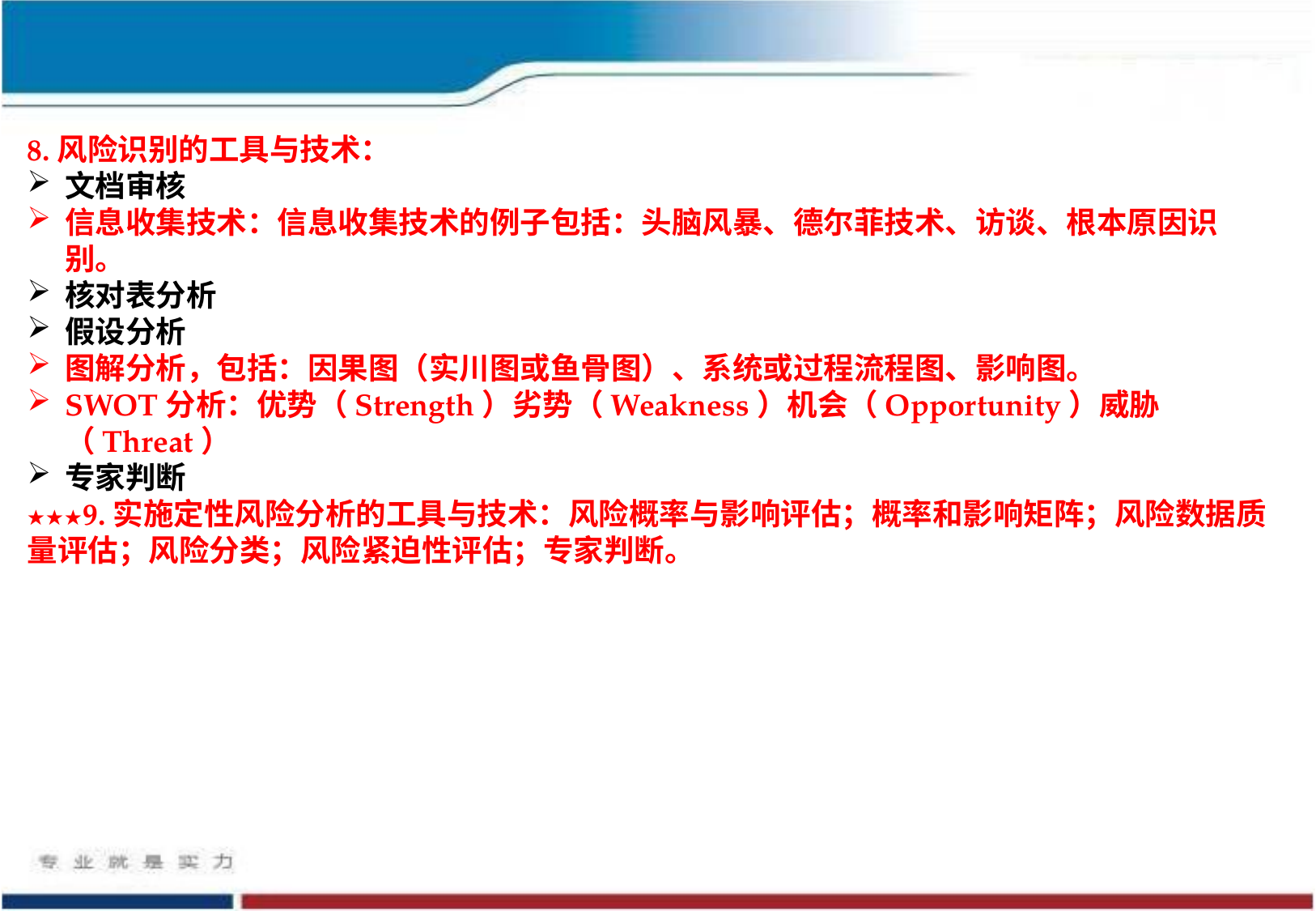

8.风险识别的工具与技术：
文档审核
信息收集技术：信息收集技术的例子包括：头脑风暴、德尔菲技术、访谈、根本原因识别。
核对表分析
假设分析
图解分析，包括：因果图（实川图或鱼骨图）、系统或过程流程图、影响图。
SWOT分析：优势（Strength）劣势（Weakness）机会（Opportunity）威胁（Threat）
专家判断
★★★9.实施定性风险分析的工具与技术：风险概率与影响评估；概率和影响矩阵；风险数据质量评估；风险分类；风险紧迫性评估；专家判断。